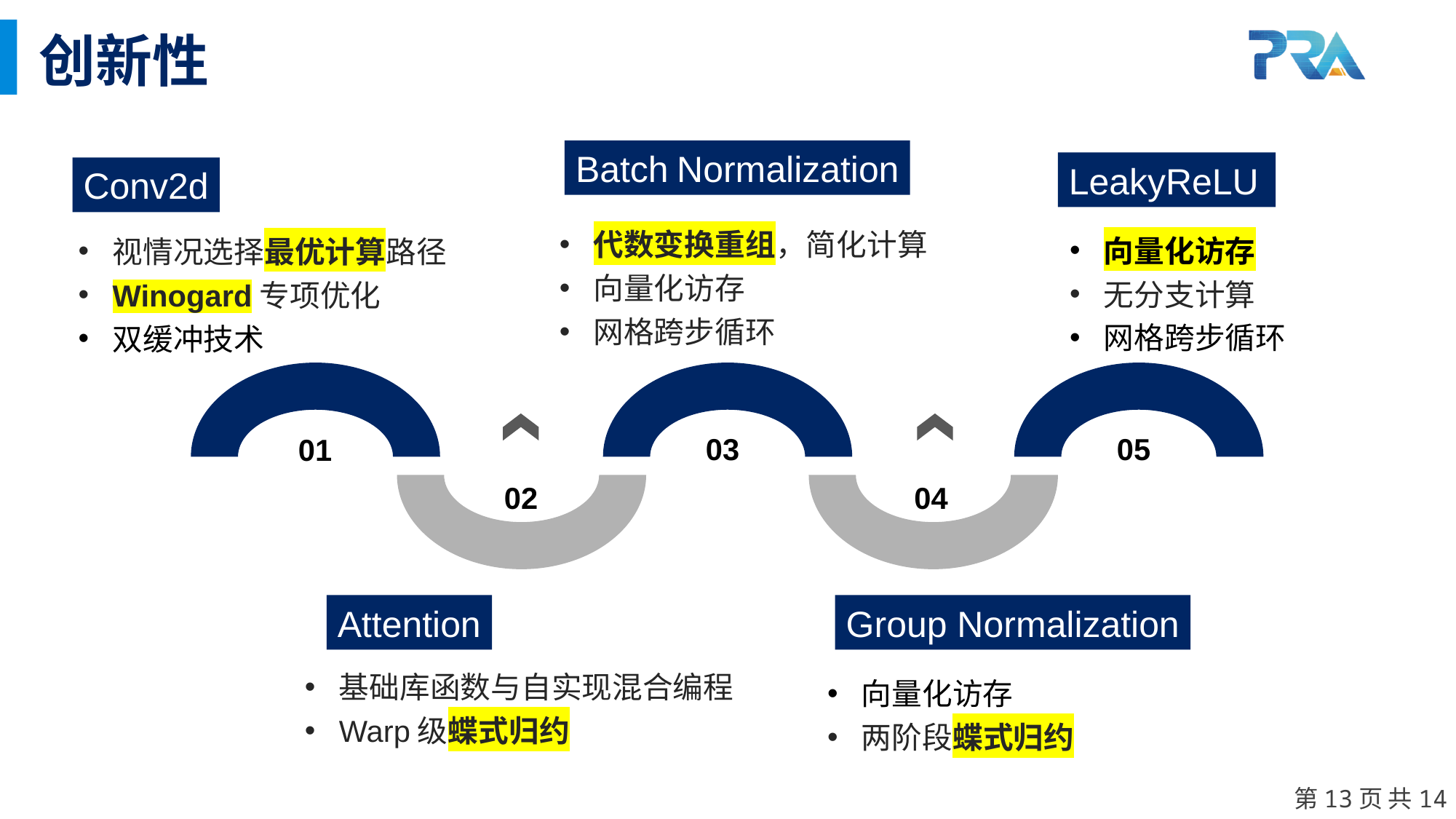

创新性
Batch Normalization
代数变换重组，简化计算
向量化访存
网格跨步循环
LeakyReLU
向量化访存
无分支计算
网格跨步循环
Conv2d
视情况选择最优计算路径
Winogard专项优化
双缓冲技术

03
05
01
02
04
Attention
基础库函数与自实现混合编程
Warp级蝶式归约
Group Normalization
向量化访存
两阶段蝶式归约
第13页 共14页